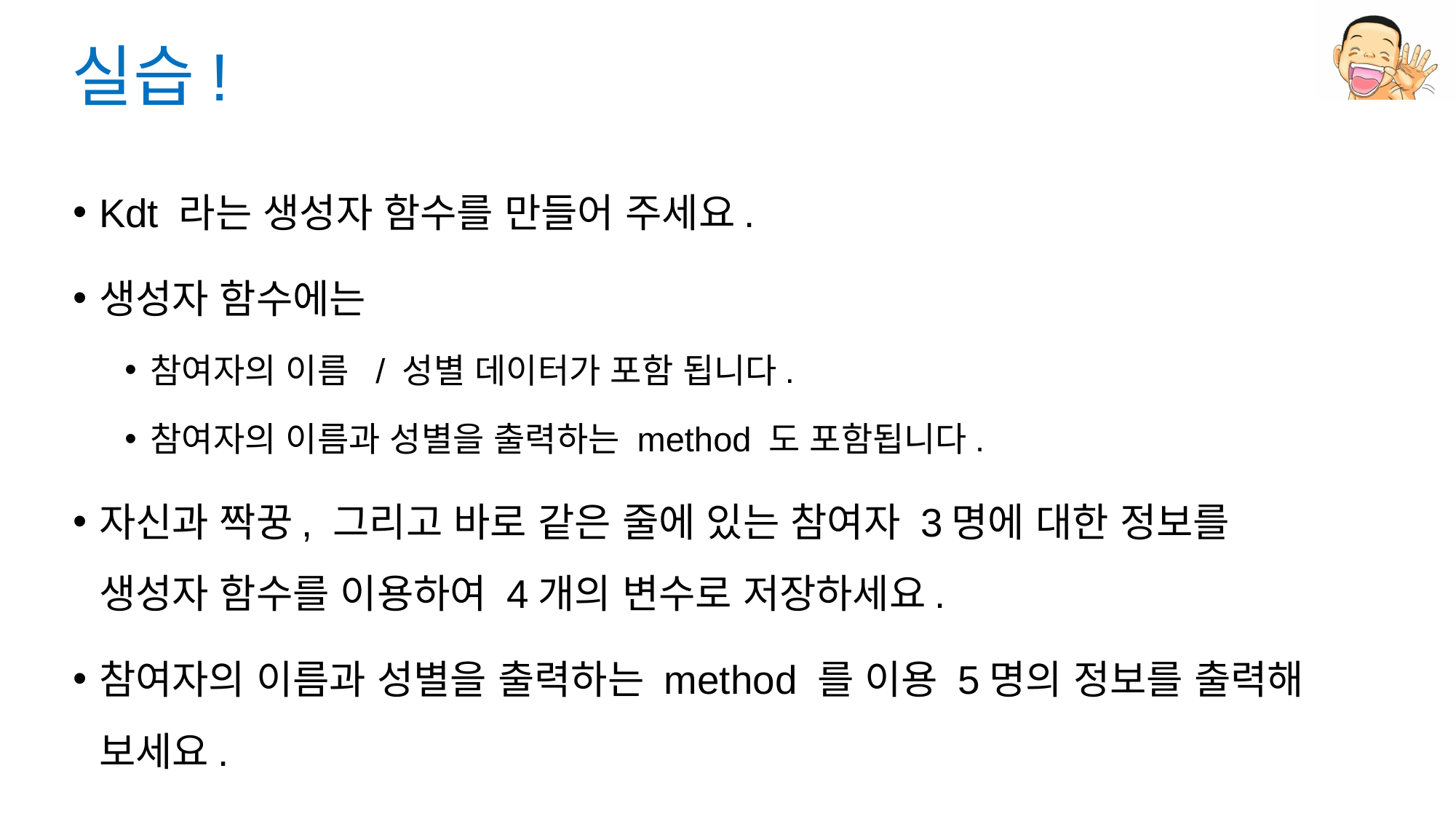

# 실습!
Kdt 라는 생성자 함수를 만들어 주세요.
생성자 함수에는
참여자의 이름  / 성별 데이터가 포함 됩니다.
참여자의 이름과 성별을 출력하는 method 도 포함됩니다.
자신과 짝꿍, 그리고 바로 같은 줄에 있는 참여자 3명에 대한 정보를 생성자 함수를 이용하여 4개의 변수로 저장하세요.
참여자의 이름과 성별을 출력하는 method 를 이용 5명의 정보를 출력해 보세요.